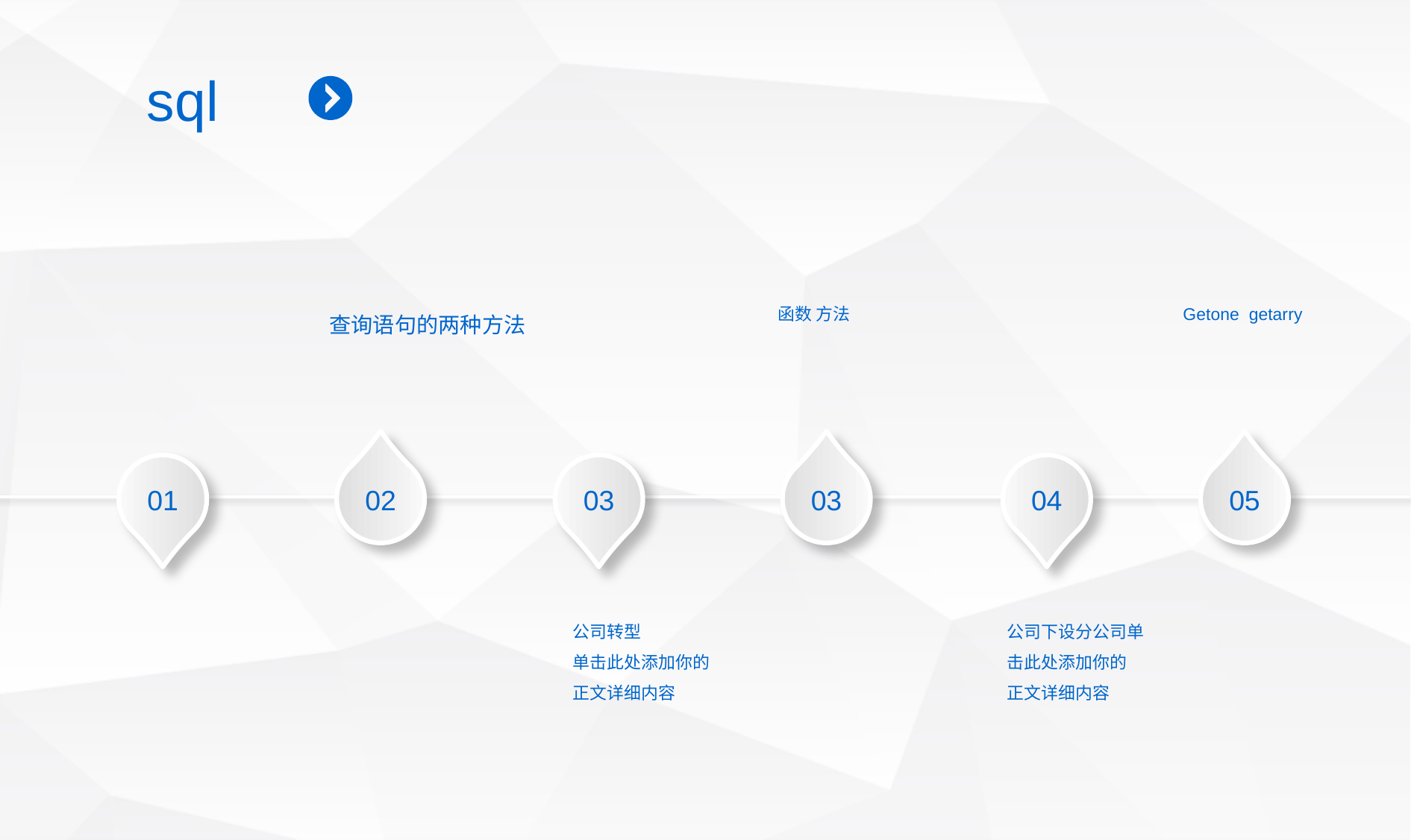

sql

函数 方法
Getone  getarry
查询语句的两种方法

01

02

03

03

04

05
公司转型
单击此处添加你的
正文详细内容
公司下设分公司单击此处添加你的
正文详细内容